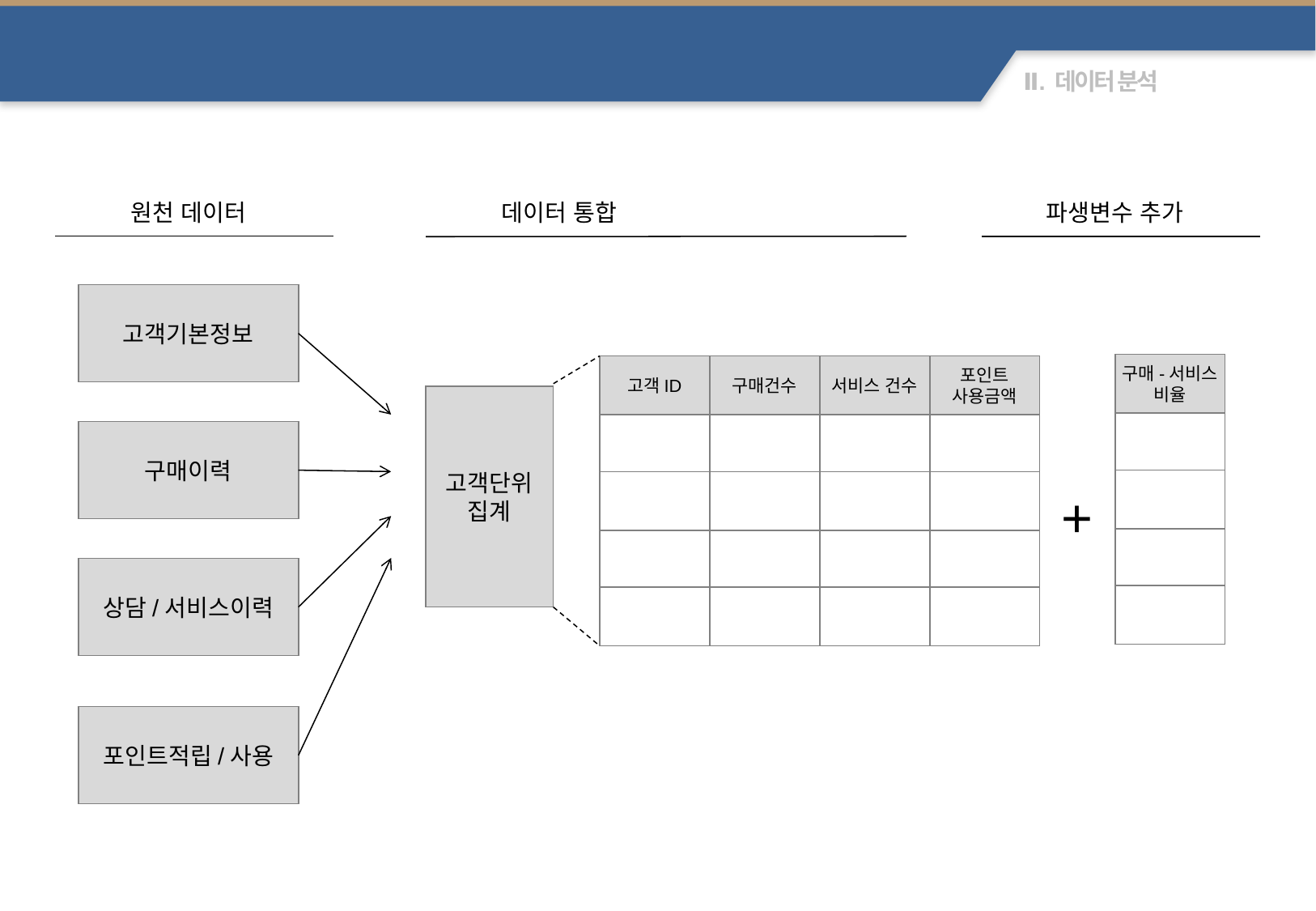

데이터 처리 – 데이터 준비
원천 데이터
데이터 통합
파생변수 추가
고객기본정보
구매-서비스
비율
고객ID
구매건수
서비스 건수
포인트
사용금액
고객단위
집계

구매이력

+

상담/서비스이력

포인트적립/사용